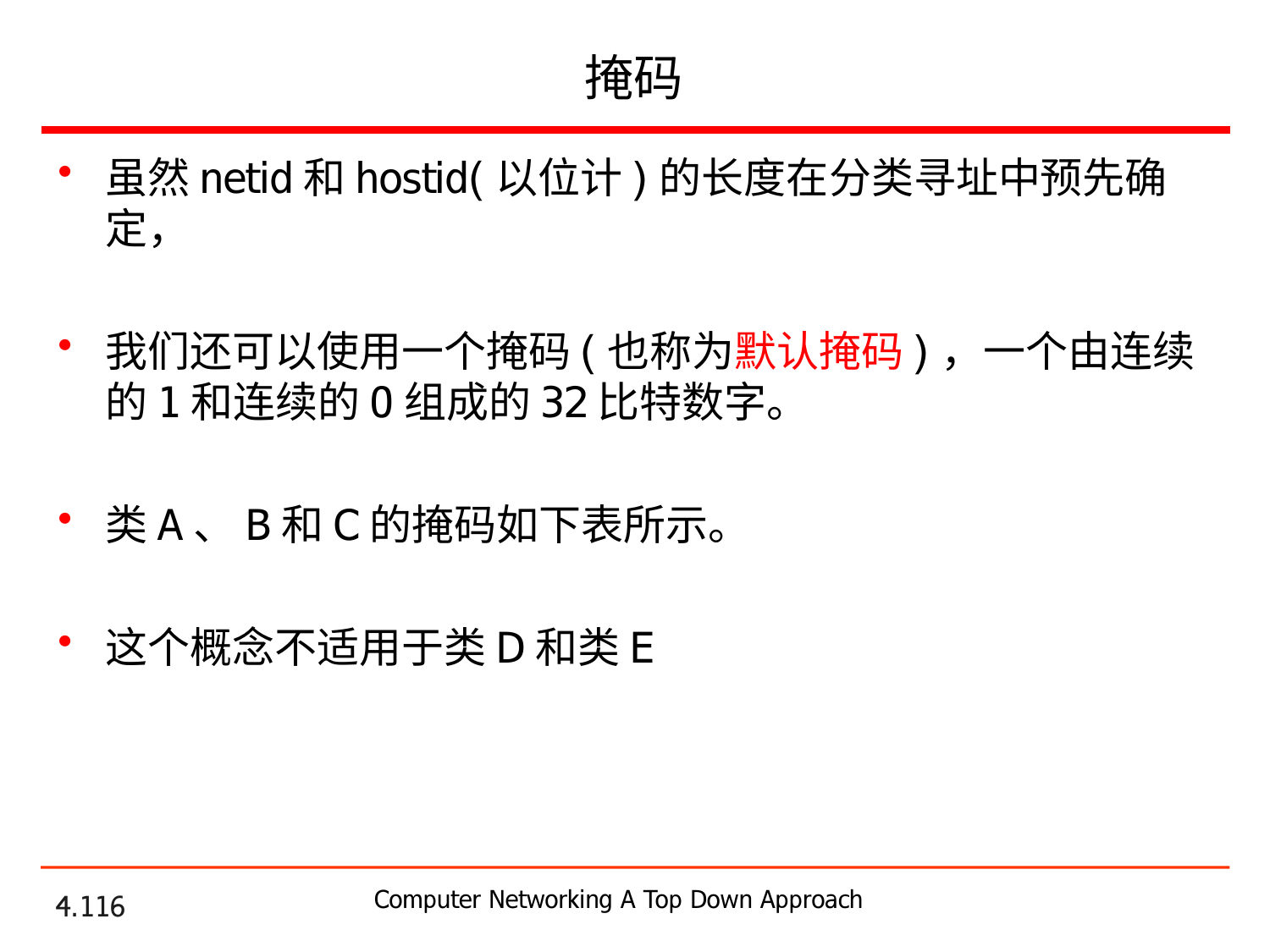

# 掩码
虽然netid和hostid(以位计)的长度在分类寻址中预先确定，

我们还可以使用一个掩码(也称为默认掩码)，一个由连续的1和连续的0组成的32比特数字。

类A、B和C的掩码如下表所示。

这个概念不适用于类D和类E